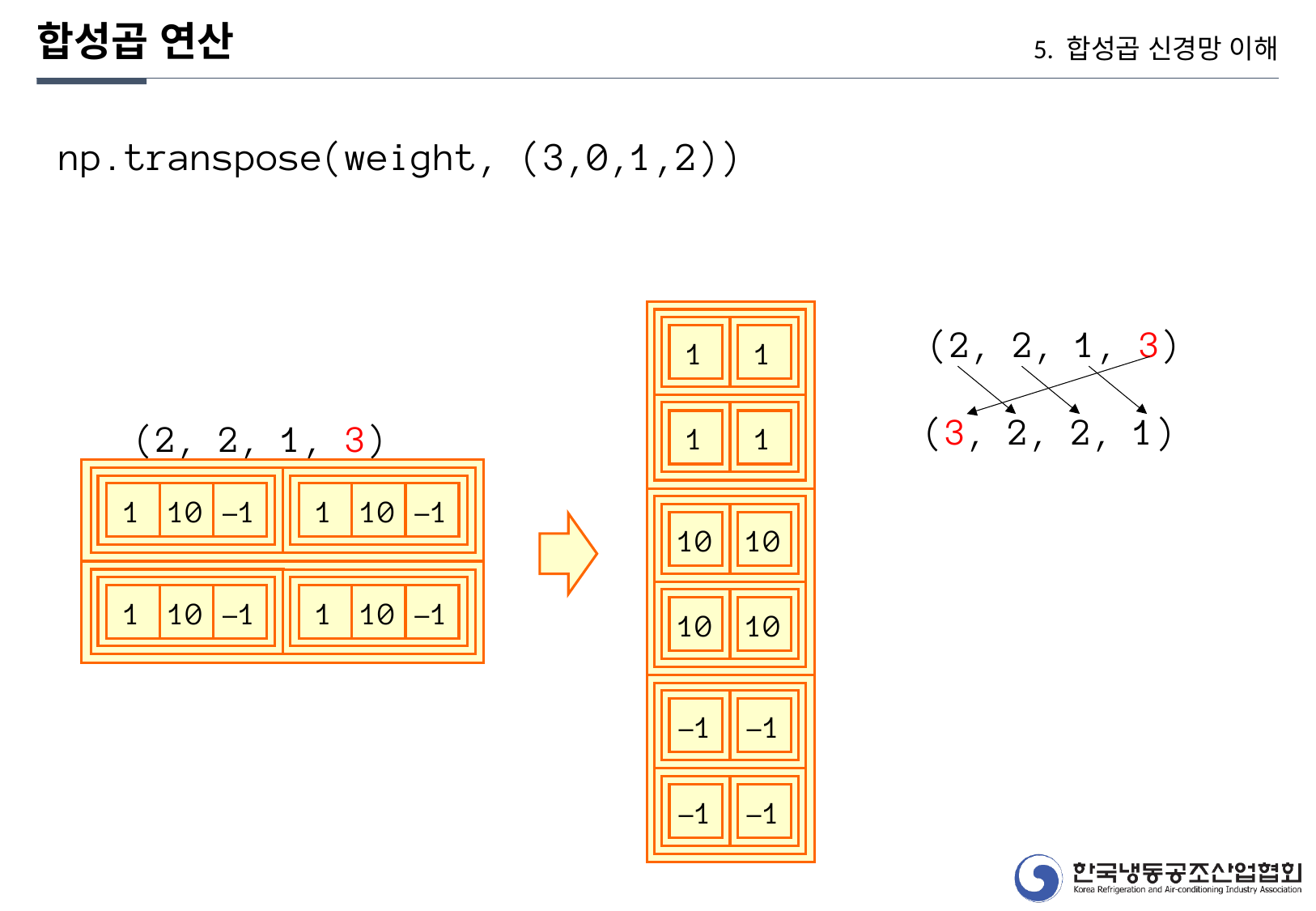

합성곱 연산
5. 합성곱 신경망 이해
np.transpose(weight, (3,0,1,2))

(2, 2, 1, 3)

1
1

(3, 2, 2, 1)

(2, 2, 1, 3)
1
1

1
10
-1
1
10
-1

10
10

1
10
-1
1
10
-1

10
10

-1
-1

-1
-1